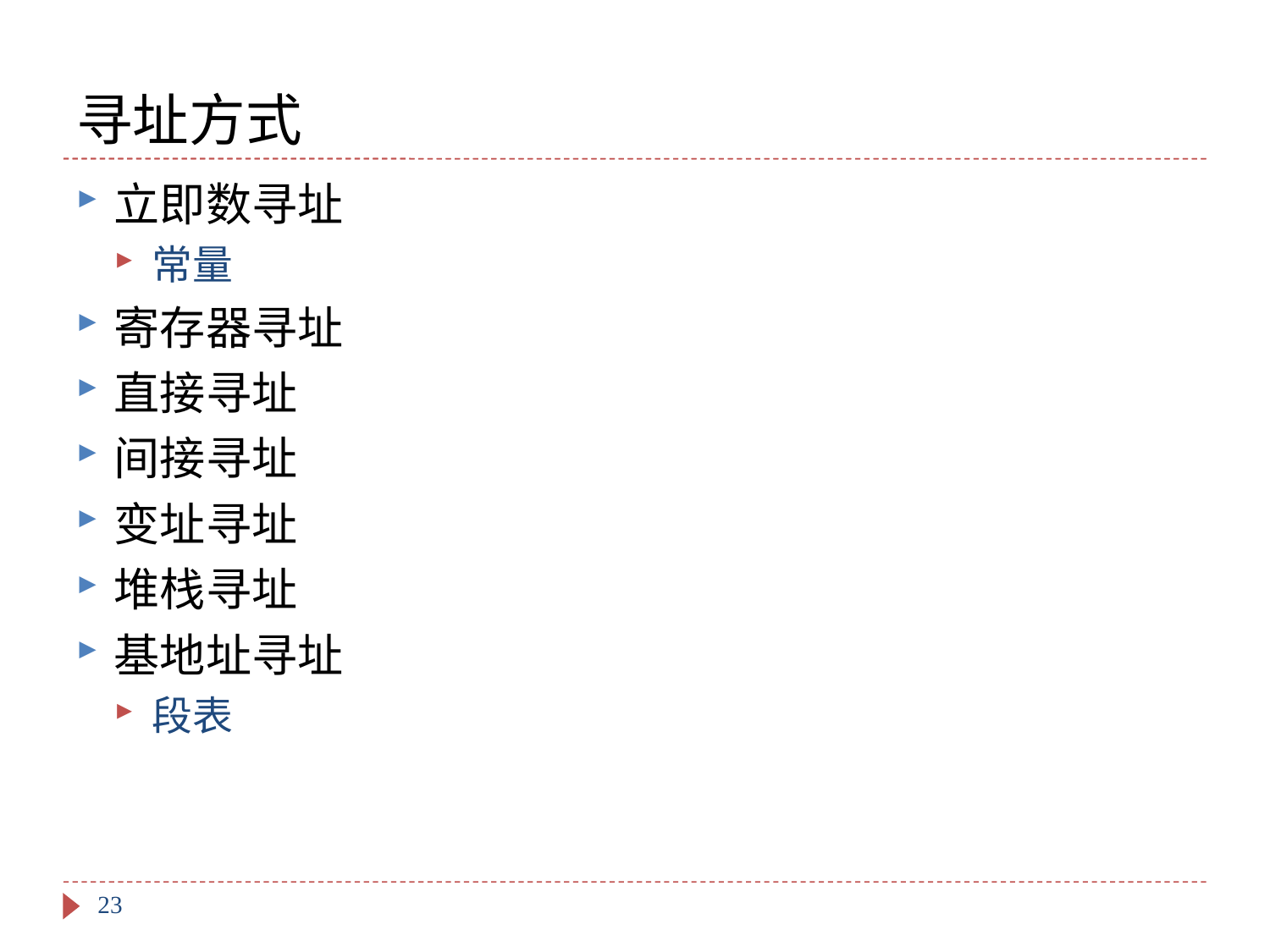

# 寻址方式
立即数寻址
常量
寄存器寻址
直接寻址
间接寻址
变址寻址
堆栈寻址
基地址寻址
段表

23